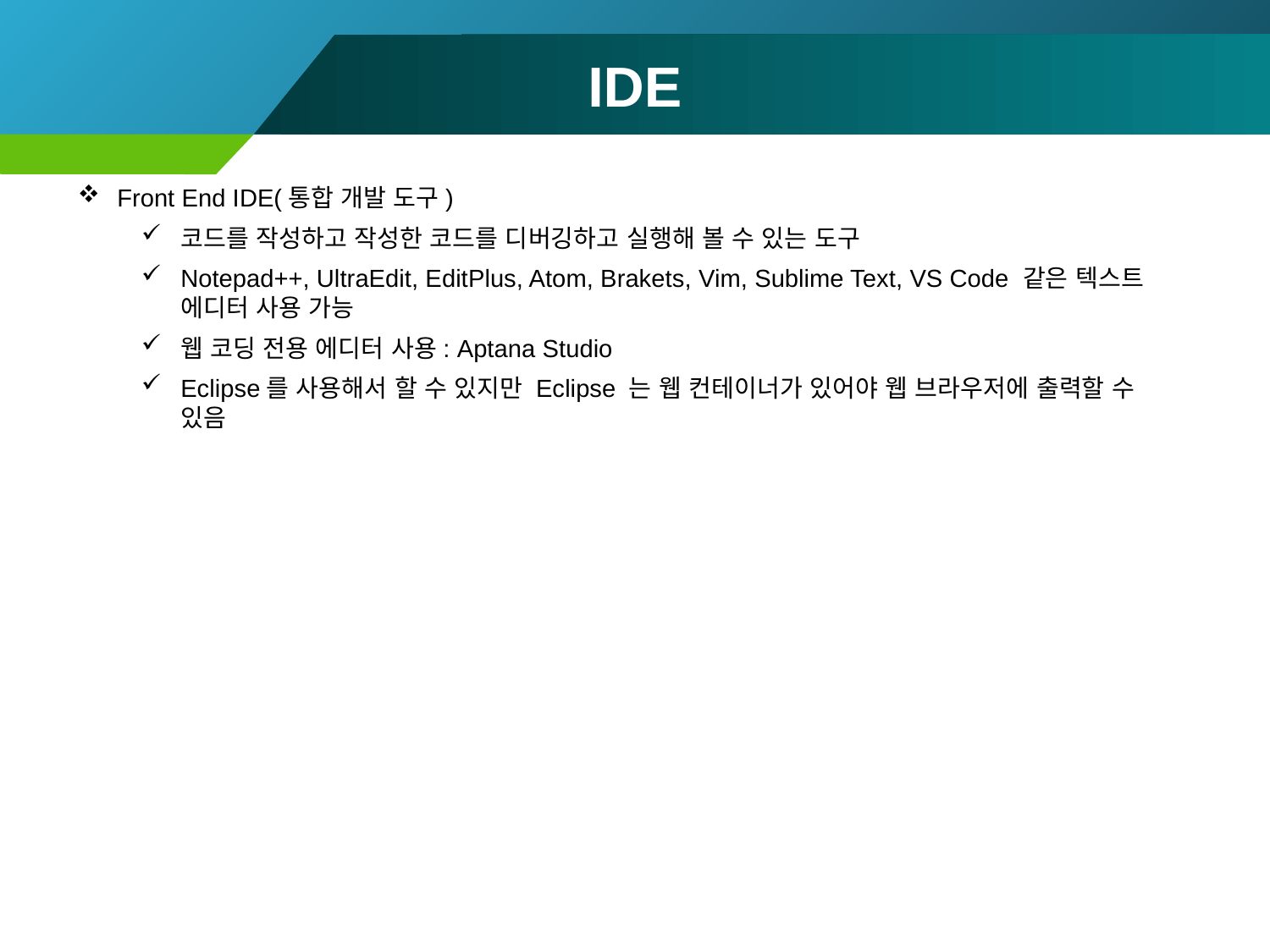

# IDE
Front End IDE(통합 개발 도구)
코드를 작성하고 작성한 코드를 디버깅하고 실행해 볼 수 있는 도구
Notepad++, UltraEdit, EditPlus, Atom, Brakets, Vim, Sublime Text, VS Code 같은 텍스트 에디터 사용 가능
웹 코딩 전용 에디터 사용: Aptana Studio
Eclipse를 사용해서 할 수 있지만 Eclipse 는 웹 컨테이너가 있어야 웹 브라우저에 출력할 수 있음
2